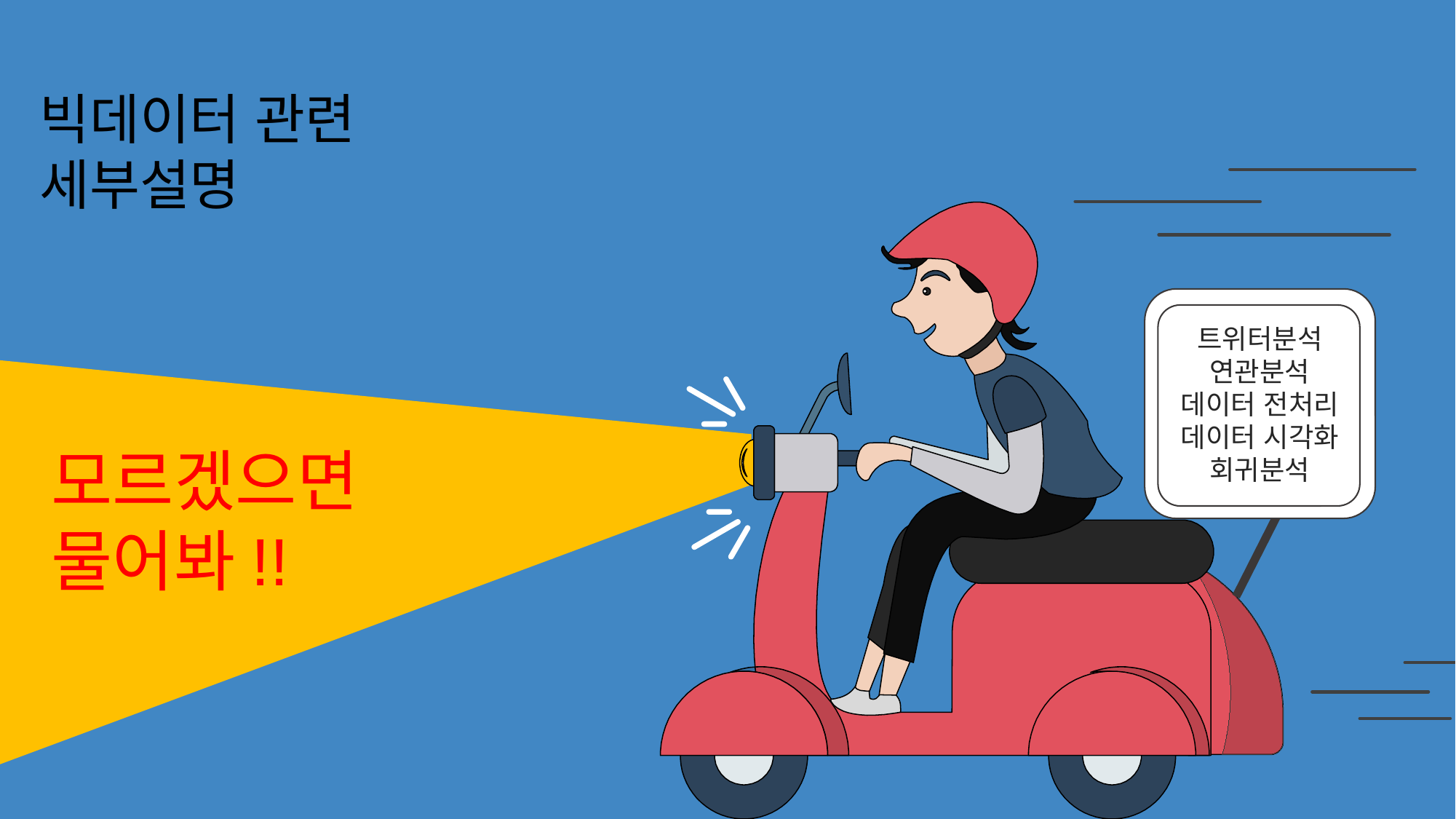

빅데이터 관련
세부설명

트위터분석
연관분석
데이터 전처리
데이터 시각화
회귀분석

모르겠으면
물어봐!!